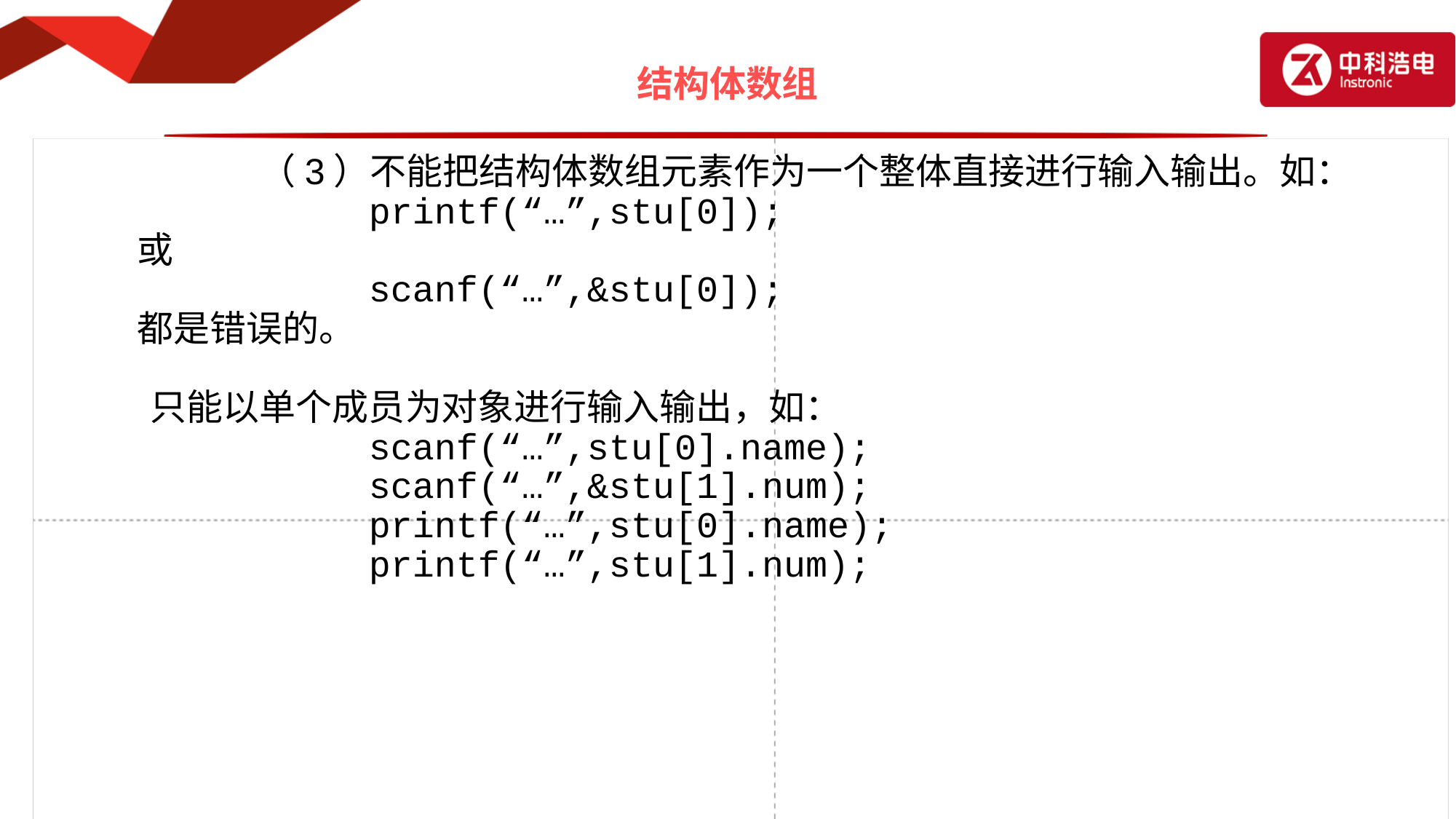

# 结构体数组
		（3）不能把结构体数组元素作为一个整体直接进行输入输出。如：
			printf(“…”,stu[0]);
    或
			scanf(“…”,&stu[0]);
    都是错误的。

	只能以单个成员为对象进行输入输出，如：
			scanf(“…”,stu[0].name);
			scanf(“…”,&stu[1].num);
			printf(“…”,stu[0].name);
			printf(“…”,stu[1].num);